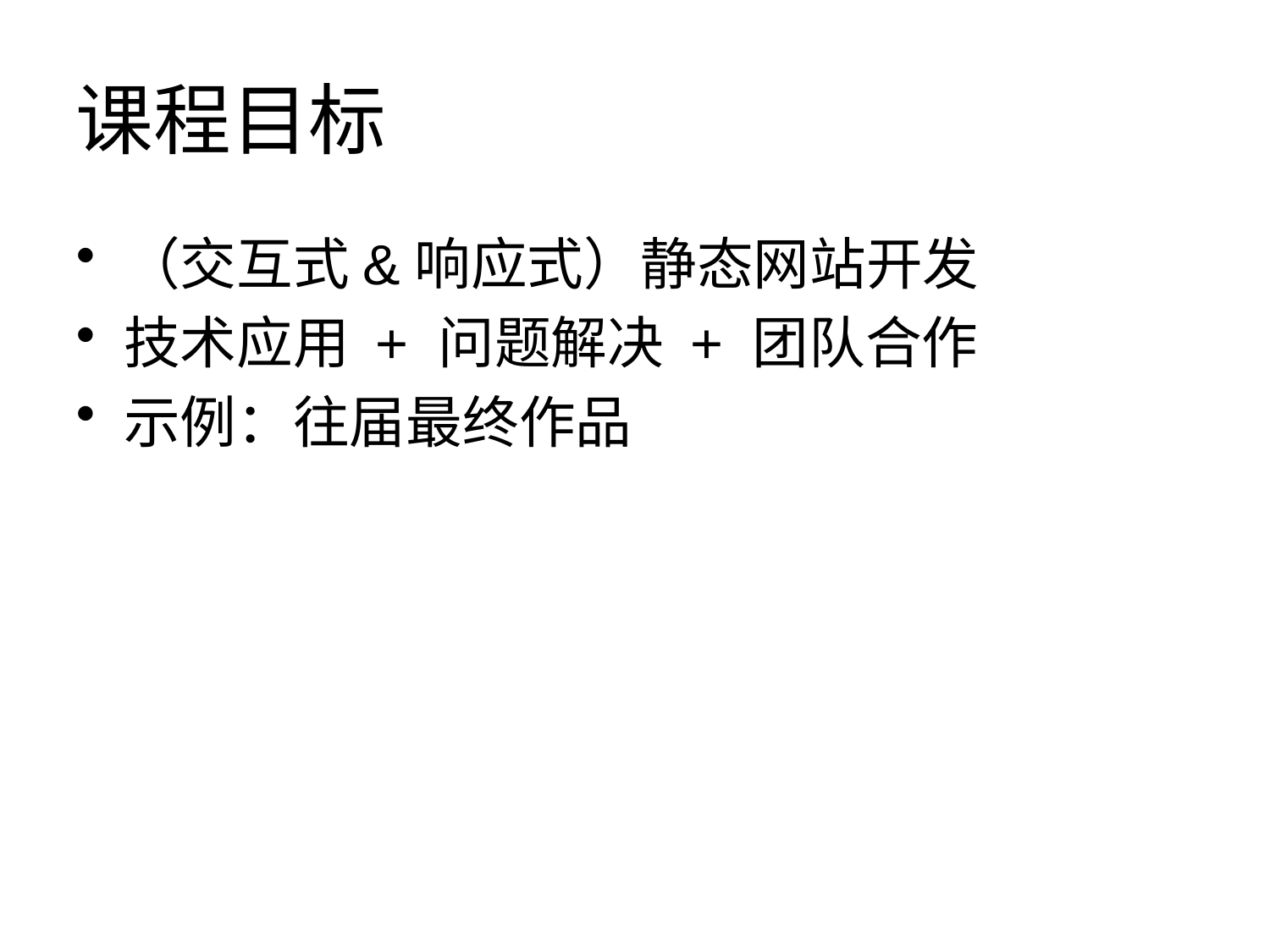

# 课程目标
（交互式&响应式）静态网站开发
技术应用 + 问题解决 + 团队合作
示例：往届最终作品